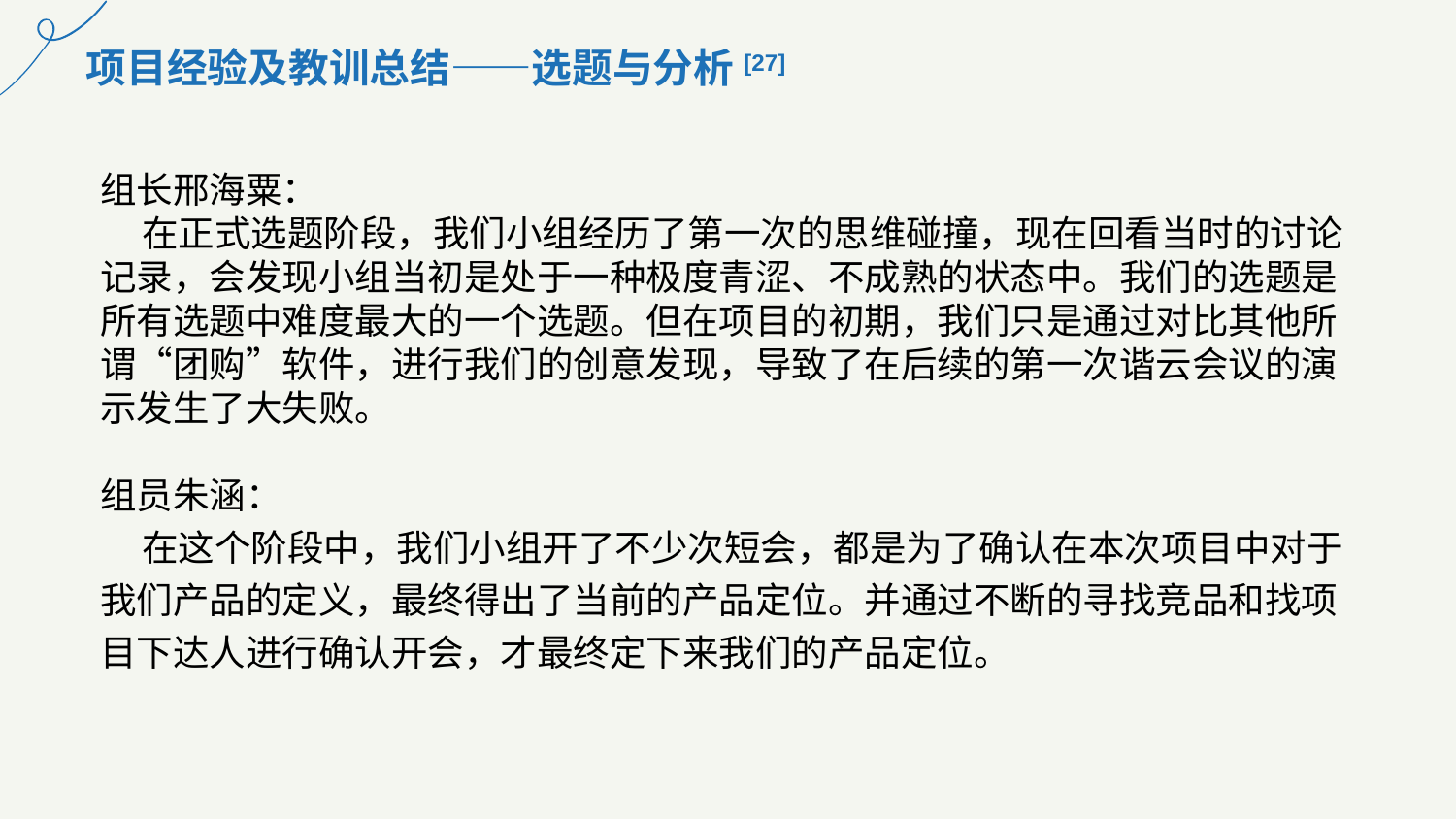

项目经验及教训总结——选题与分析[27]
组长邢海粟：    在正式选题阶段，我们小组经历了第一次的思维碰撞，现在回看当时的讨论记录，会发现小组当初是处于一种极度青涩、不成熟的状态中。我们的选题是所有选题中难度最大的一个选题。但在项目的初期，我们只是通过对比其他所谓“团购”软件，进行我们的创意发现，导致了在后续的第一次谐云会议的演示发生了大失败。 组员朱涵：    在这个阶段中，我们小组开了不少次短会，都是为了确认在本次项目中对于我们产品的定义，最终得出了当前的产品定位。并通过不断的寻找竞品和找项目下达人进行确认开会，才最终定下来我们的产品定位。